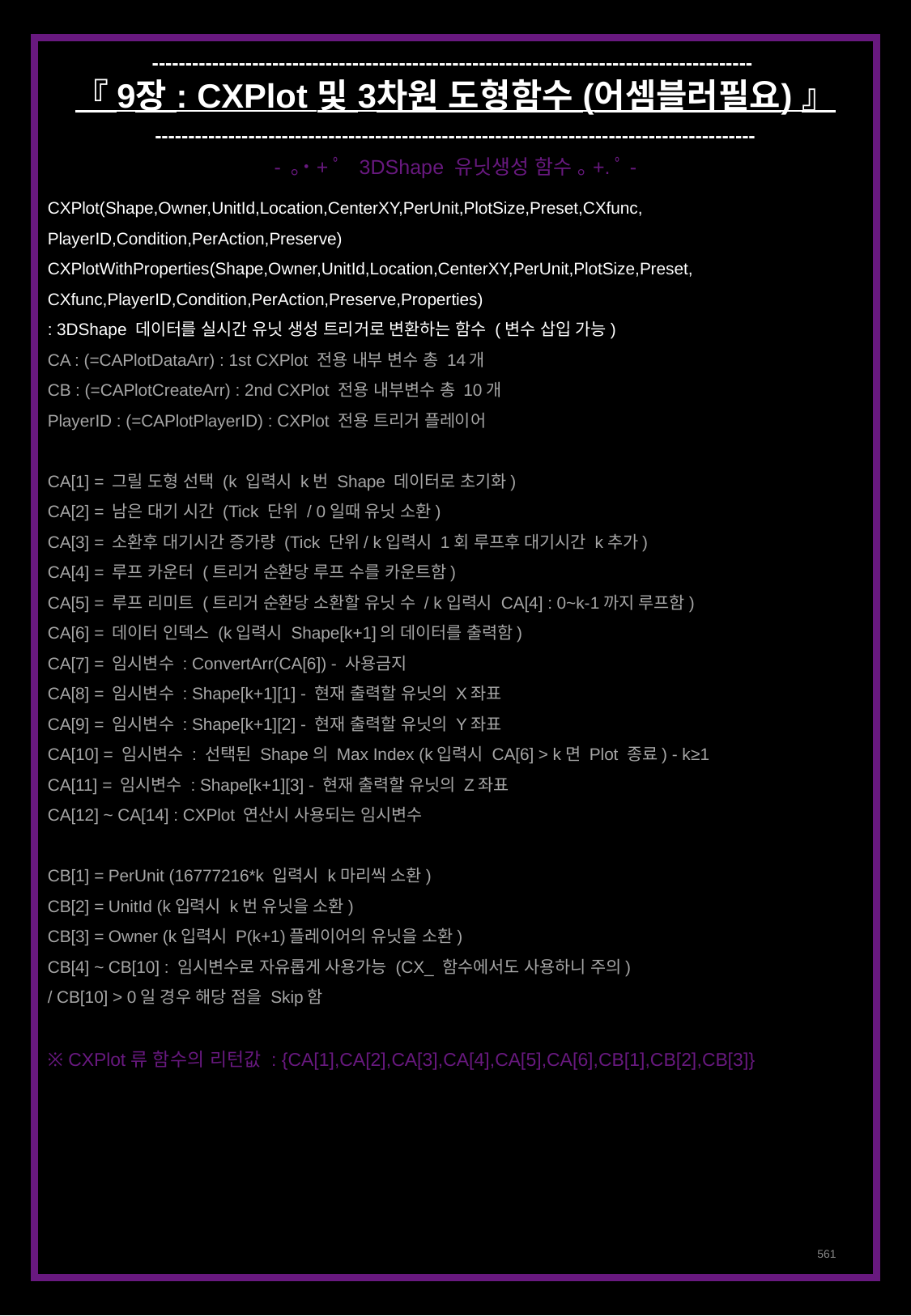

------------------------------------------------------------------------------------------
『 9장 : CXPlot 및 3차원 도형함수 (어셈블러필요) 』
------------------------------------------------------------------------------------------
- ｡˙+ﾟ  3DShape 유닛생성 함수 ｡+.ﾟ-
CXPlot(Shape,Owner,UnitId,Location,CenterXY,PerUnit,PlotSize,Preset,CXfunc,
PlayerID,Condition,PerAction,Preserve)
CXPlotWithProperties(Shape,Owner,UnitId,Location,CenterXY,PerUnit,PlotSize,Preset,
CXfunc,PlayerID,Condition,PerAction,Preserve,Properties)
: 3DShape 데이터를 실시간 유닛 생성 트리거로 변환하는 함수 (변수 삽입 가능)
CA : (=CAPlotDataArr) : 1st CXPlot 전용 내부 변수 총 14개
CB : (=CAPlotCreateArr) : 2nd CXPlot 전용 내부변수 총 10개
PlayerID : (=CAPlotPlayerID) : CXPlot 전용 트리거 플레이어

CA[1] = 그릴 도형 선택 (k 입력시 k번 Shape 데이터로 초기화)
CA[2] = 남은 대기 시간 (Tick 단위 / 0일때 유닛 소환)
CA[3] = 소환후 대기시간 증가량 (Tick 단위/ k입력시 1회 루프후 대기시간 k추가)
CA[4] = 루프 카운터 (트리거 순환당 루프 수를 카운트함)
CA[5] = 루프 리미트 (트리거 순환당 소환할 유닛 수 / k입력시 CA[4] : 0~k-1까지 루프함)
CA[6] = 데이터 인덱스 (k입력시 Shape[k+1]의 데이터를 출력함)
CA[7] = 임시변수 : ConvertArr(CA[6]) - 사용금지
CA[8] = 임시변수 : Shape[k+1][1] - 현재 출력할 유닛의 X좌표
CA[9] = 임시변수 : Shape[k+1][2] - 현재 출력할 유닛의 Y좌표
CA[10] = 임시변수 : 선택된 Shape의 Max Index (k입력시 CA[6] > k면 Plot 종료) - k≥1
CA[11] = 임시변수 : Shape[k+1][3] - 현재 출력할 유닛의 Z좌표
CA[12] ~ CA[14] : CXPlot 연산시 사용되는 임시변수

CB[1] = PerUnit (16777216*k 입력시 k마리씩 소환)
CB[2] = UnitId (k입력시 k번 유닛을 소환)
CB[3] = Owner (k입력시 P(k+1)플레이어의 유닛을 소환)
CB[4] ~ CB[10] : 임시변수로 자유롭게 사용가능 (CX_ 함수에서도 사용하니 주의)
/ CB[10] > 0일 경우 해당 점을 Skip함

※ CXPlot류 함수의 리턴값 : {CA[1],CA[2],CA[3],CA[4],CA[5],CA[6],CB[1],CB[2],CB[3]}

561